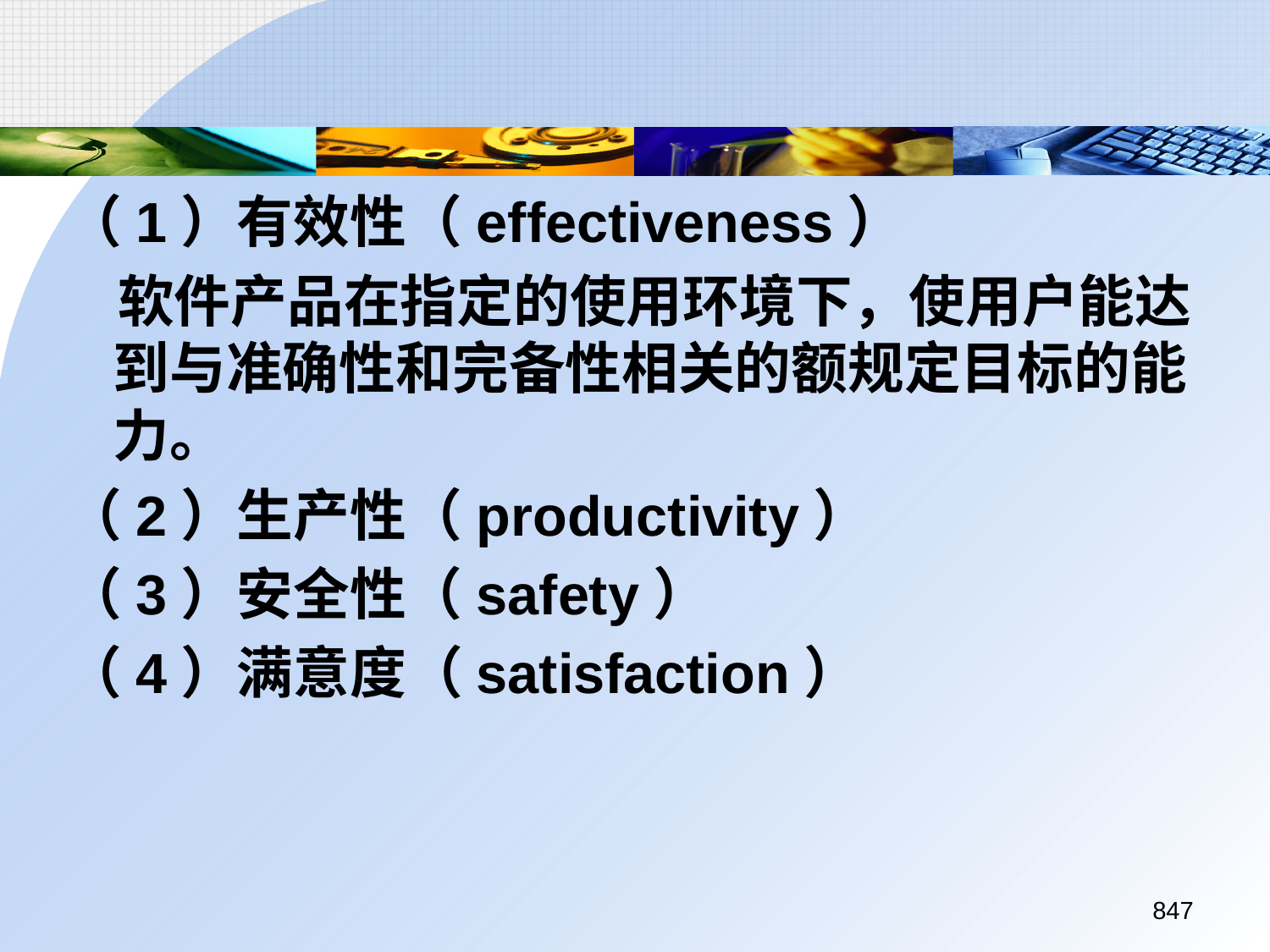

（1）有效性（effectiveness）
   软件产品在指定的使用环境下，使用户能达到与准确性和完备性相关的额规定目标的能力。
（2）生产性（productivity）
（3）安全性（safety）
（4）满意度（satisfaction）

847